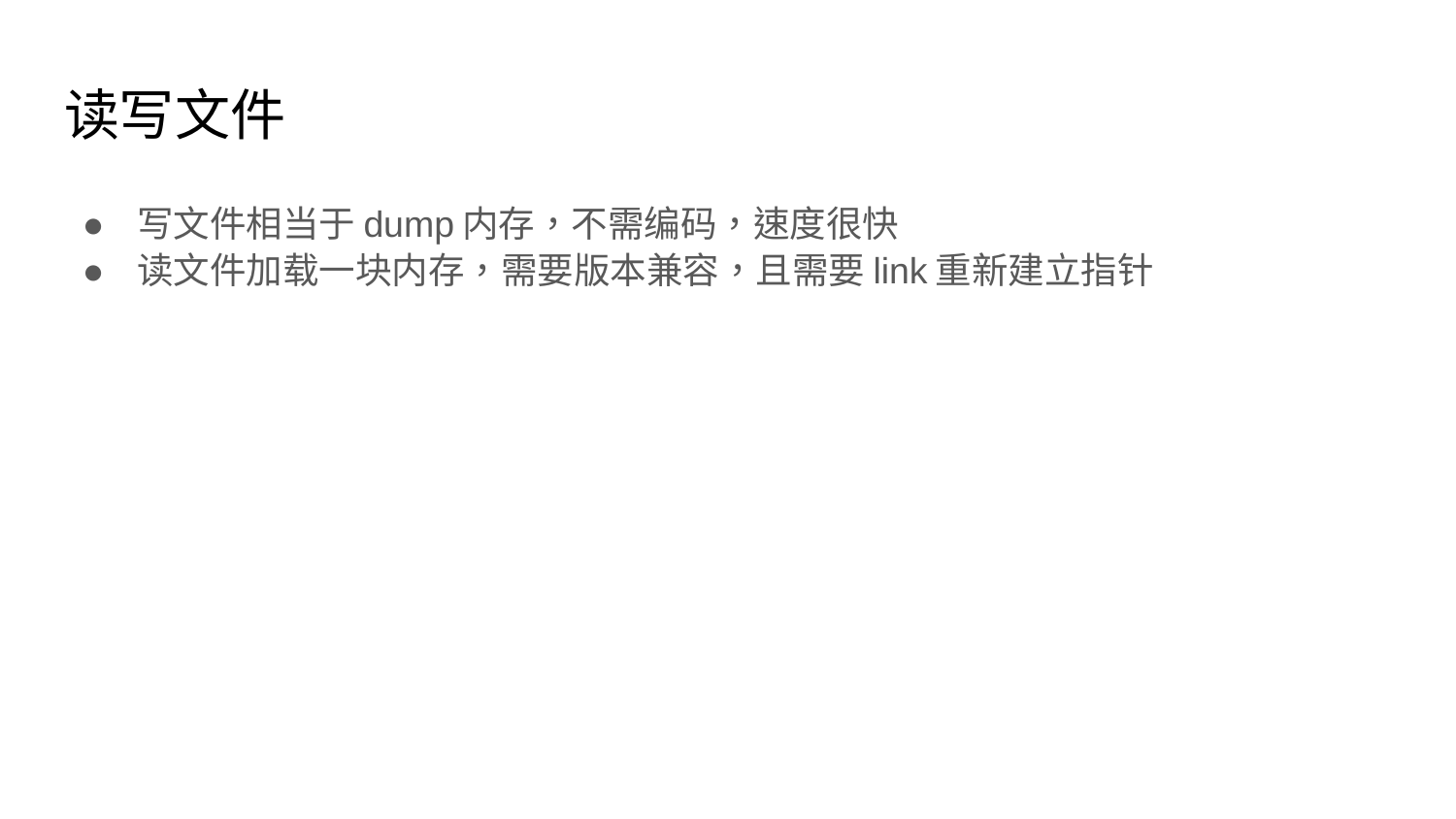

# 读写文件
写文件相当于dump内存，不需编码，速度很快
读文件加载一块内存，需要版本兼容，且需要link重新建立指针